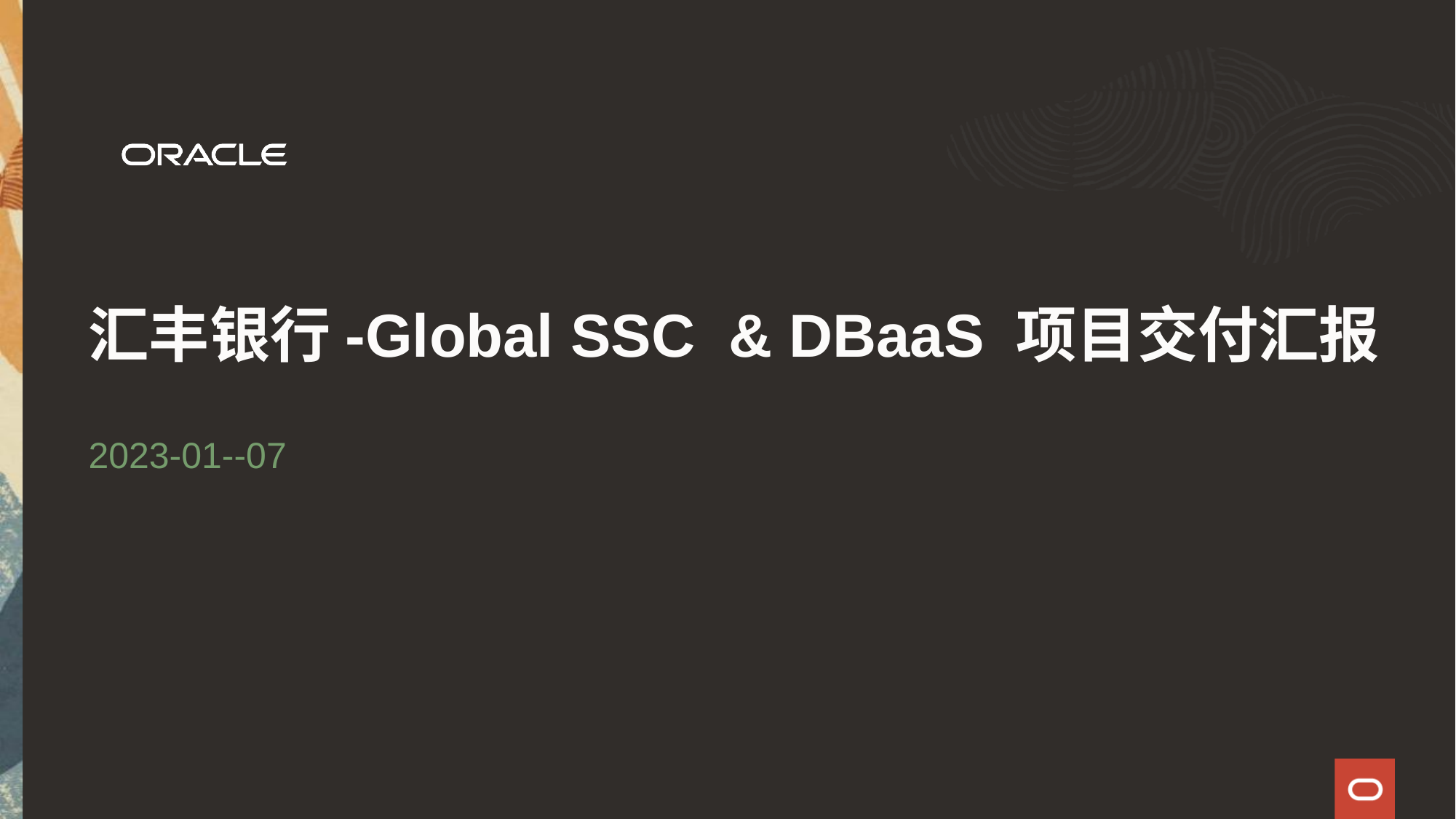

# 汇丰银行-Global SSC  & DBaaS 项目交付汇报
2023-01--07